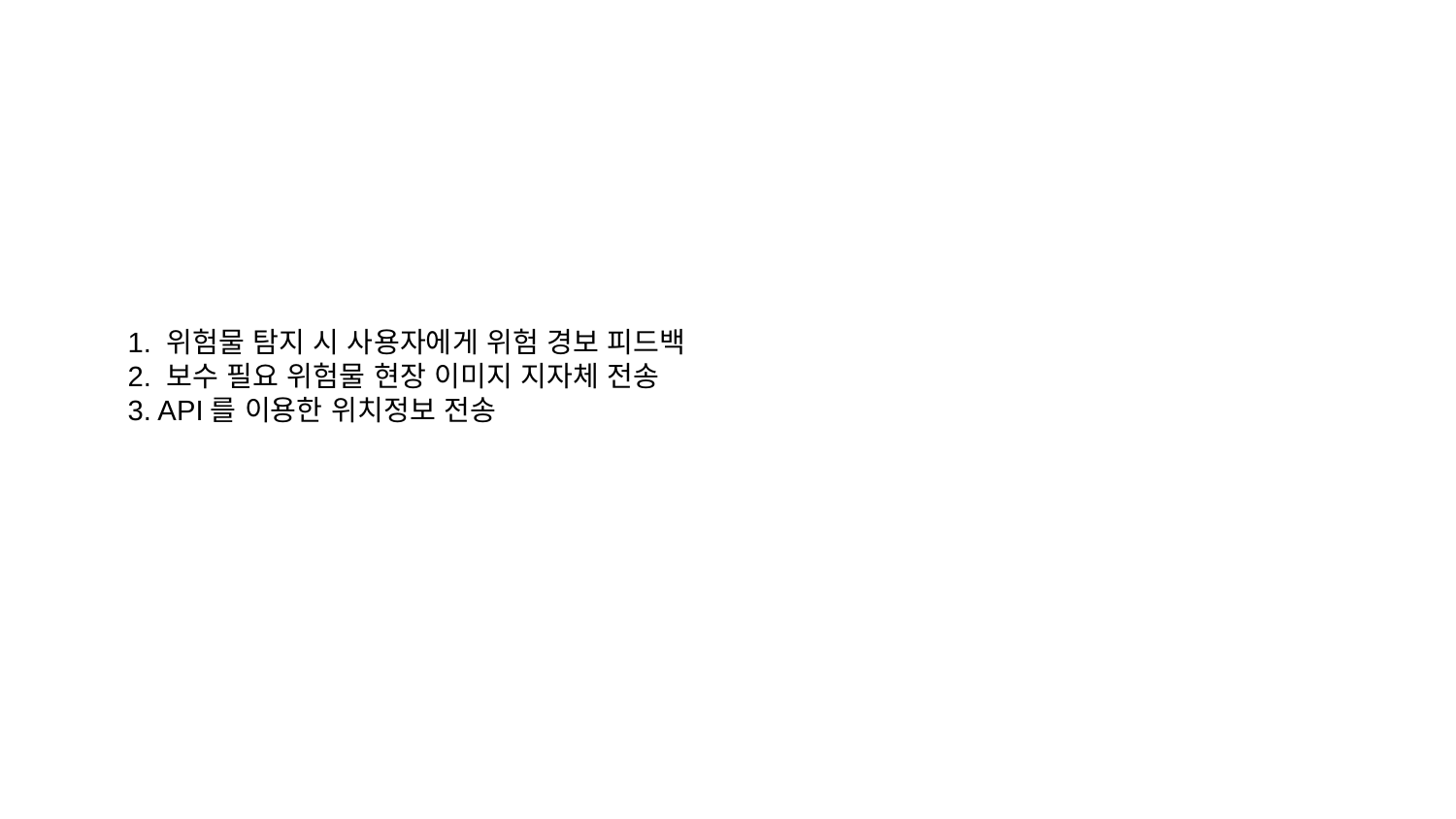

1. 위험물 탐지 시 사용자에게 위험 경보 피드백
2. 보수 필요 위험물 현장 이미지 지자체 전송
3. API를 이용한 위치정보 전송